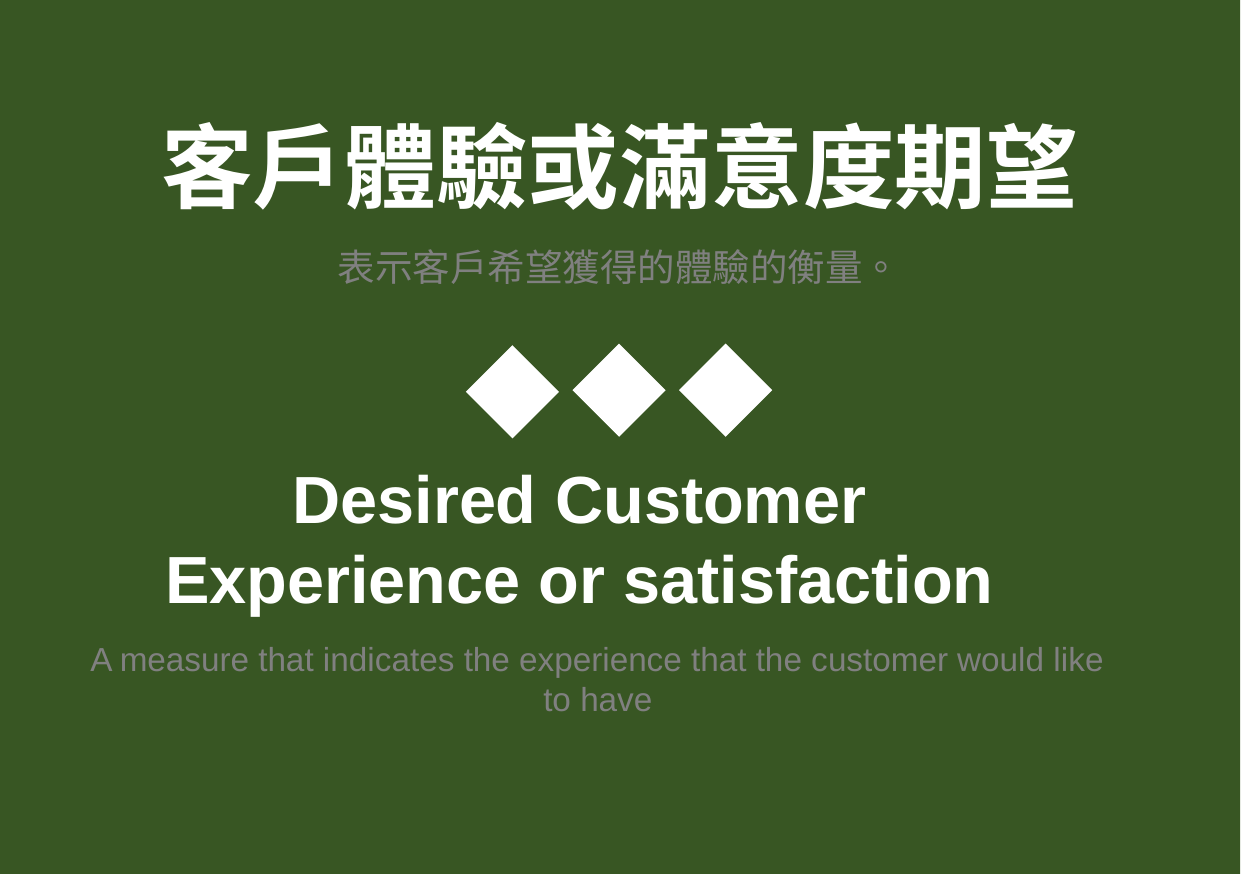

客戶體驗或滿意度期望
表示客戶希望獲得的體驗的衡量。

Desired Customer Experience or satisfaction
A measure that indicates the experience that the customer would like to have